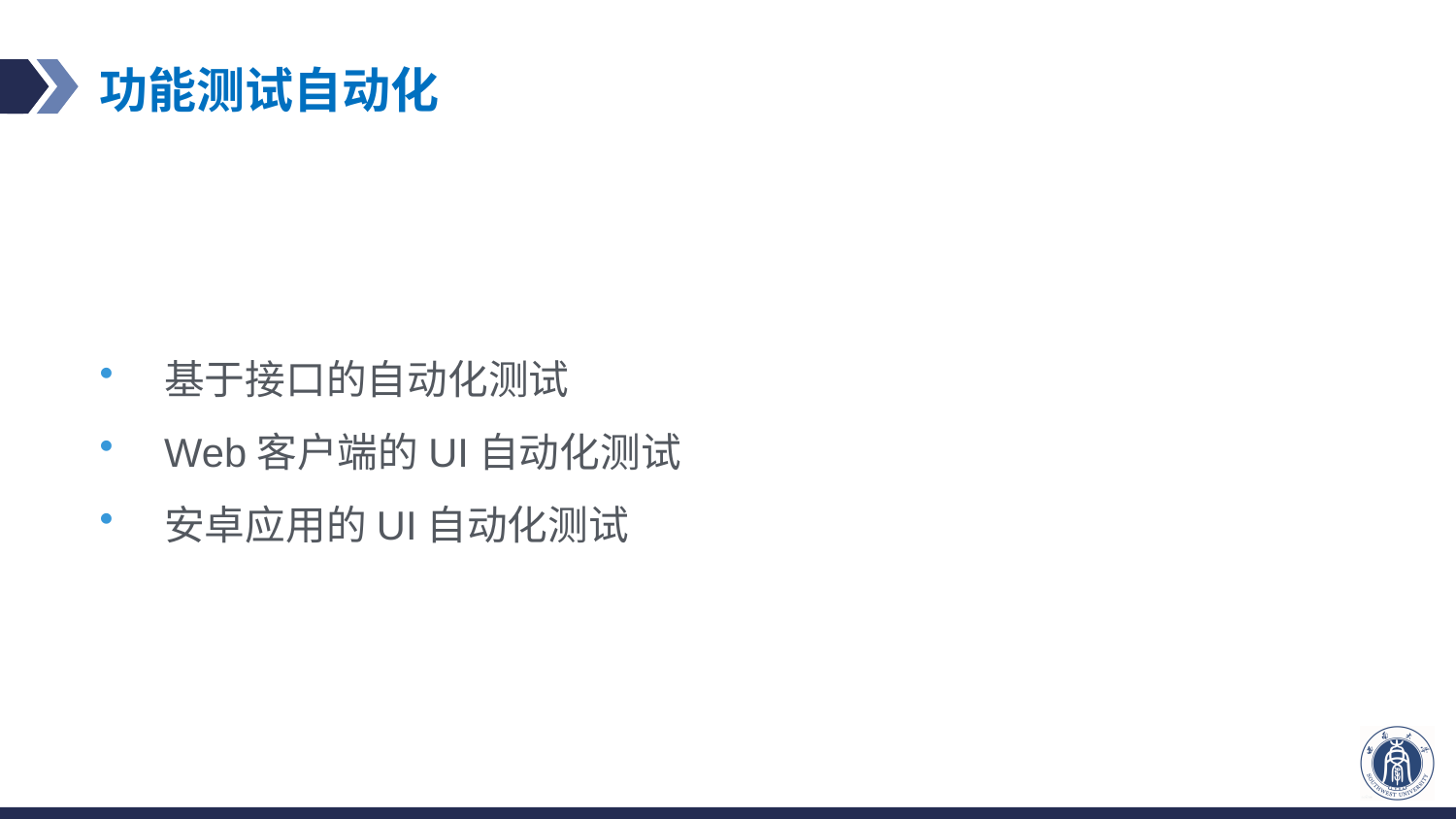

# 功能测试自动化
基于接口的自动化测试
Web客户端的UI自动化测试
安卓应用的UI自动化测试